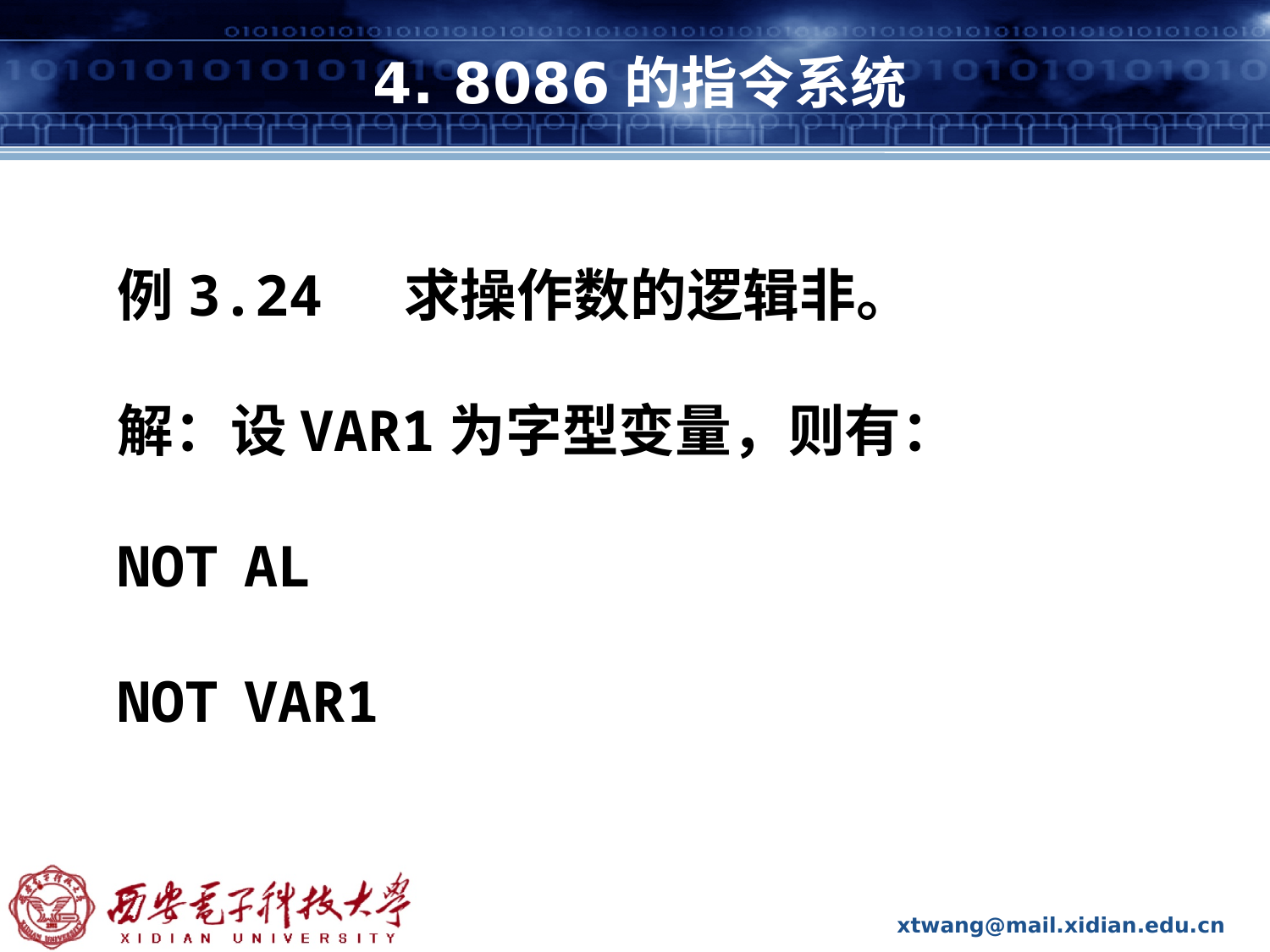

# 4. 8086的指令系统
例3.24  求操作数的逻辑非。
解：设VAR1为字型变量，则有：
NOT	AL
NOT	VAR1